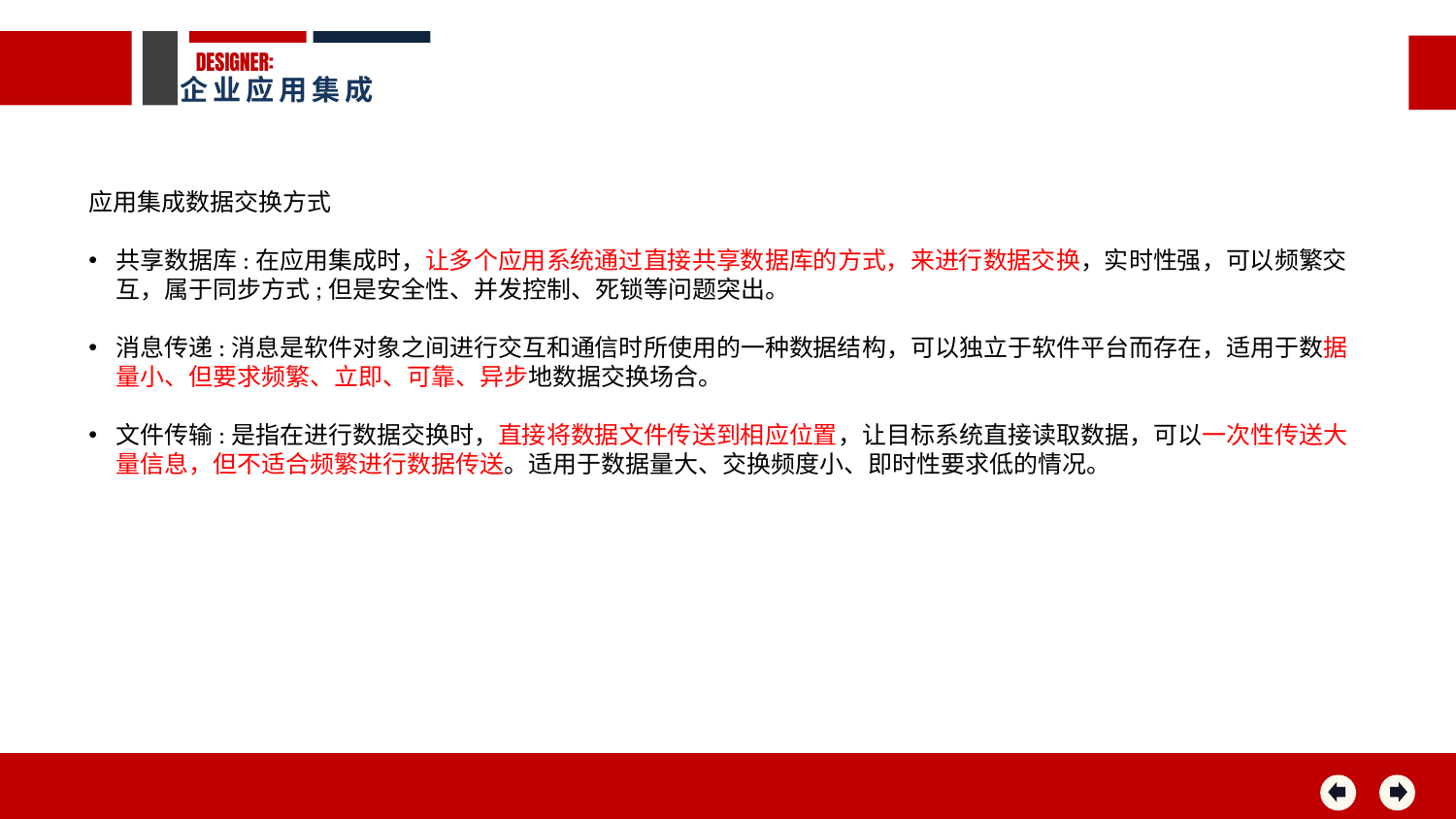

DESIGNER:
企业应用集成
应用集成数据交换方式

共享数据库:在应用集成时，让多个应用系统通过直接共享数据库的方式，来进行数据交换，实时性强，可以频繁交互，属于同步方式;但是安全性、并发控制、死锁等问题突出。

消息传递:消息是软件对象之间进行交互和通信时所使用的一种数据结构，可以独立于软件平台而存在，适用于数据量小、但要求频繁、立即、可靠、异步地数据交换场合。

文件传输:是指在进行数据交换时，直接将数据文件传送到相应位置，让目标系统直接读取数据，可以一次性传送大量信息，但不适合频繁进行数据传送。适用于数据量大、交换频度小、即时性要求低的情况。